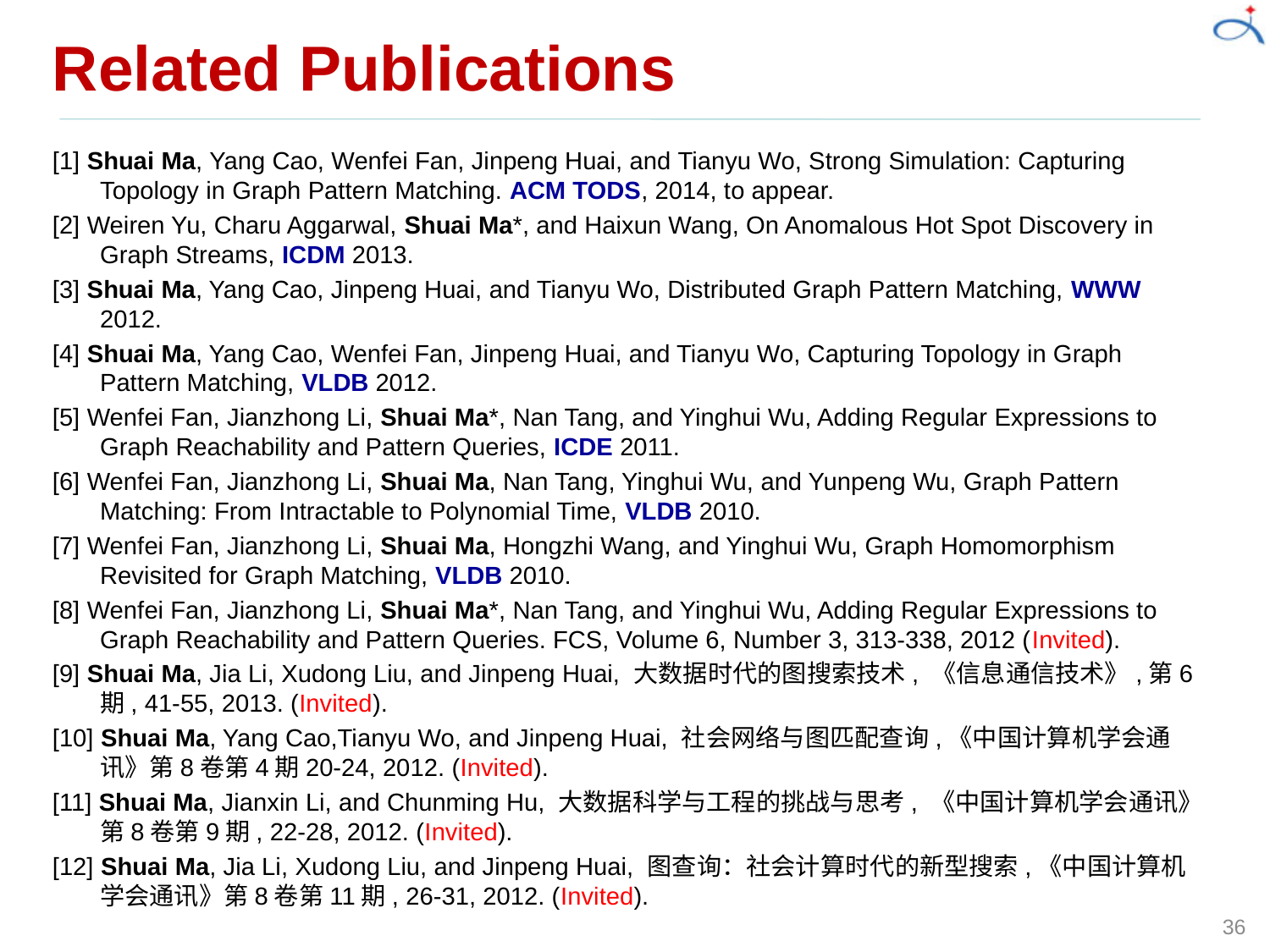

# Related Publications
[1] Shuai Ma, Yang Cao, Wenfei Fan, Jinpeng Huai, and Tianyu Wo, Strong Simulation: Capturing Topology in Graph Pattern Matching. ACM TODS, 2014, to appear.
[2] Weiren Yu, Charu Aggarwal, Shuai Ma*, and Haixun Wang, On Anomalous Hot Spot Discovery in Graph Streams, ICDM 2013.
[3] Shuai Ma, Yang Cao, Jinpeng Huai, and Tianyu Wo, Distributed Graph Pattern Matching, WWW 2012.
[4] Shuai Ma, Yang Cao, Wenfei Fan, Jinpeng Huai, and Tianyu Wo, Capturing Topology in Graph Pattern Matching, VLDB 2012.
[5] Wenfei Fan, Jianzhong Li, Shuai Ma*, Nan Tang, and Yinghui Wu, Adding Regular Expressions to Graph Reachability and Pattern Queries, ICDE 2011.
[6] Wenfei Fan, Jianzhong Li, Shuai Ma, Nan Tang, Yinghui Wu, and Yunpeng Wu, Graph Pattern Matching: From Intractable to Polynomial Time, VLDB 2010.
[7] Wenfei Fan, Jianzhong Li, Shuai Ma, Hongzhi Wang, and Yinghui Wu, Graph Homomorphism Revisited for Graph Matching, VLDB 2010.
[8] Wenfei Fan, Jianzhong Li, Shuai Ma*, Nan Tang, and Yinghui Wu, Adding Regular Expressions to Graph Reachability and Pattern Queries. FCS, Volume 6, Number 3, 313-338, 2012 (Invited).
[9] Shuai Ma, Jia Li, Xudong Liu, and Jinpeng Huai, 大数据时代的图搜索技术, 《信息通信技术》,第6期, 41-55, 2013. (Invited).
[10] Shuai Ma, Yang Cao,Tianyu Wo, and Jinpeng Huai, 社会网络与图匹配查询,《中国计算机学会通讯》第8卷第4期20-24, 2012. (Invited).
[11] Shuai Ma, Jianxin Li, and Chunming Hu, 大数据科学与工程的挑战与思考, 《中国计算机学会通讯》第8卷第9期, 22-28, 2012. (Invited).
[12] Shuai Ma, Jia Li, Xudong Liu, and Jinpeng Huai, 图查询：社会计算时代的新型搜索,《中国计算机学会通讯》第8卷第11期, 26-31, 2012. (Invited).

36